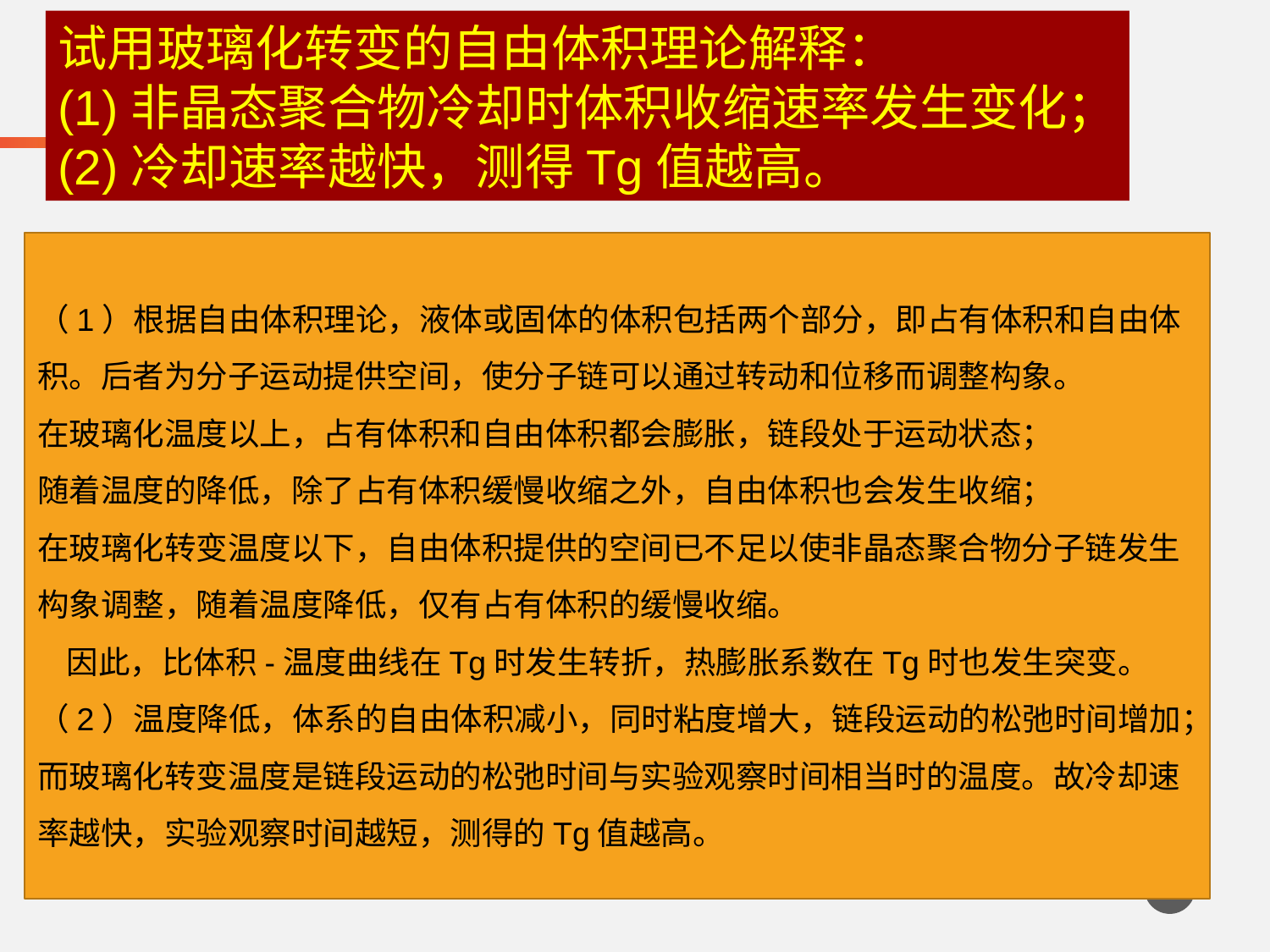

试用玻璃化转变的自由体积理论解释：
(1)非晶态聚合物冷却时体积收缩速率发生变化；
(2)冷却速率越快，测得Tg值越高。
（1）根据自由体积理论，液体或固体的体积包括两个部分，即占有体积和自由体积。后者为分子运动提供空间，使分子链可以通过转动和位移而调整构象。
在玻璃化温度以上，占有体积和自由体积都会膨胀，链段处于运动状态；
随着温度的降低，除了占有体积缓慢收缩之外，自由体积也会发生收缩；
在玻璃化转变温度以下，自由体积提供的空间已不足以使非晶态聚合物分子链发生构象调整，随着温度降低，仅有占有体积的缓慢收缩。
   因此，比体积-温度曲线在Tg时发生转折，热膨胀系数在Tg时也发生突变。
（2）温度降低，体系的自由体积减小，同时粘度增大，链段运动的松弛时间增加；而玻璃化转变温度是链段运动的松弛时间与实验观察时间相当时的温度。故冷却速率越快，实验观察时间越短，测得的Tg值越高。
37